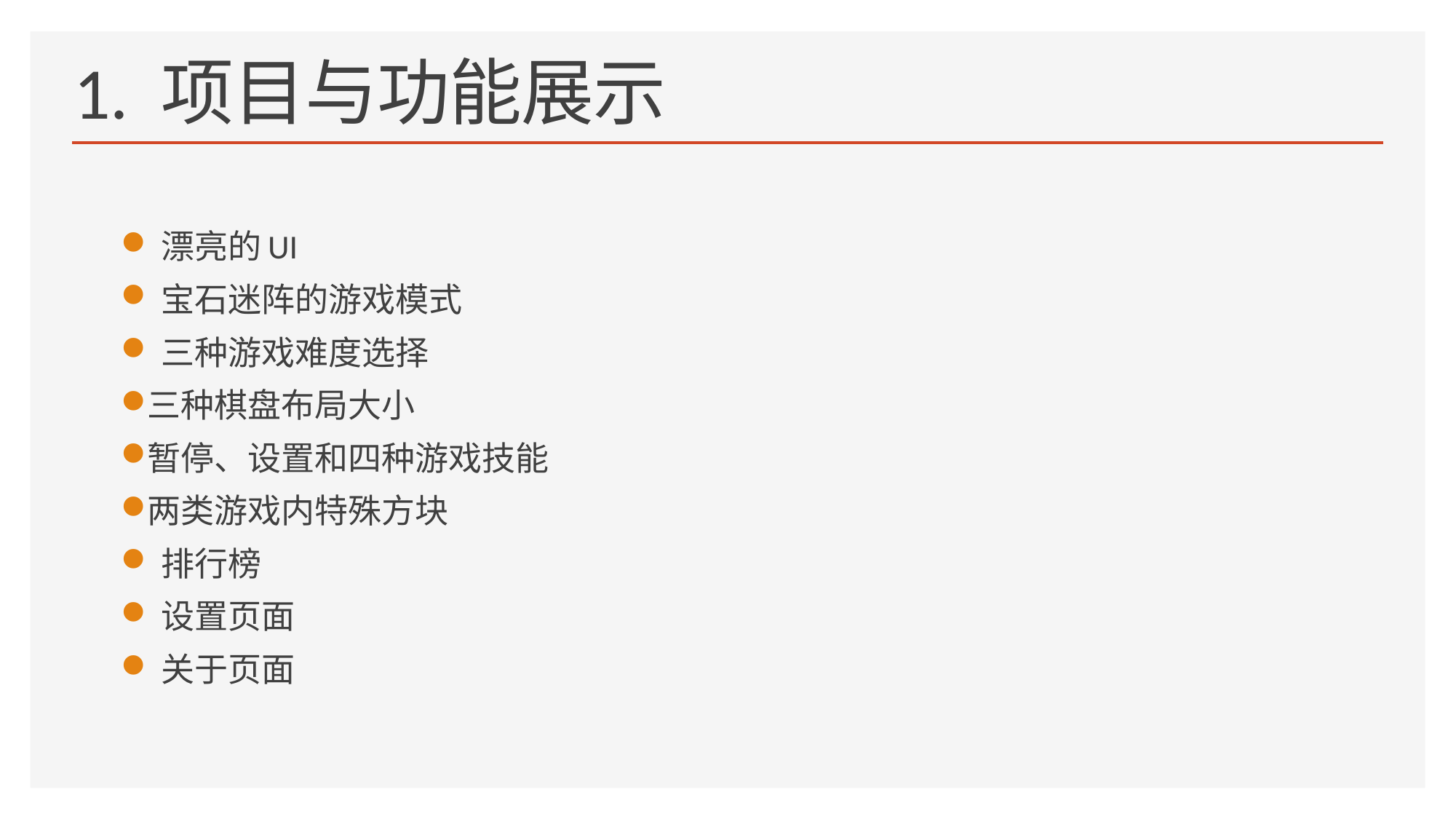

1. 项目与功能展示
 漂亮的UI
 宝石迷阵的游戏模式
 三种游戏难度选择
三种棋盘布局大小
暂停、设置和四种游戏技能
两类游戏内特殊方块
 排行榜
 设置页面
 关于页面